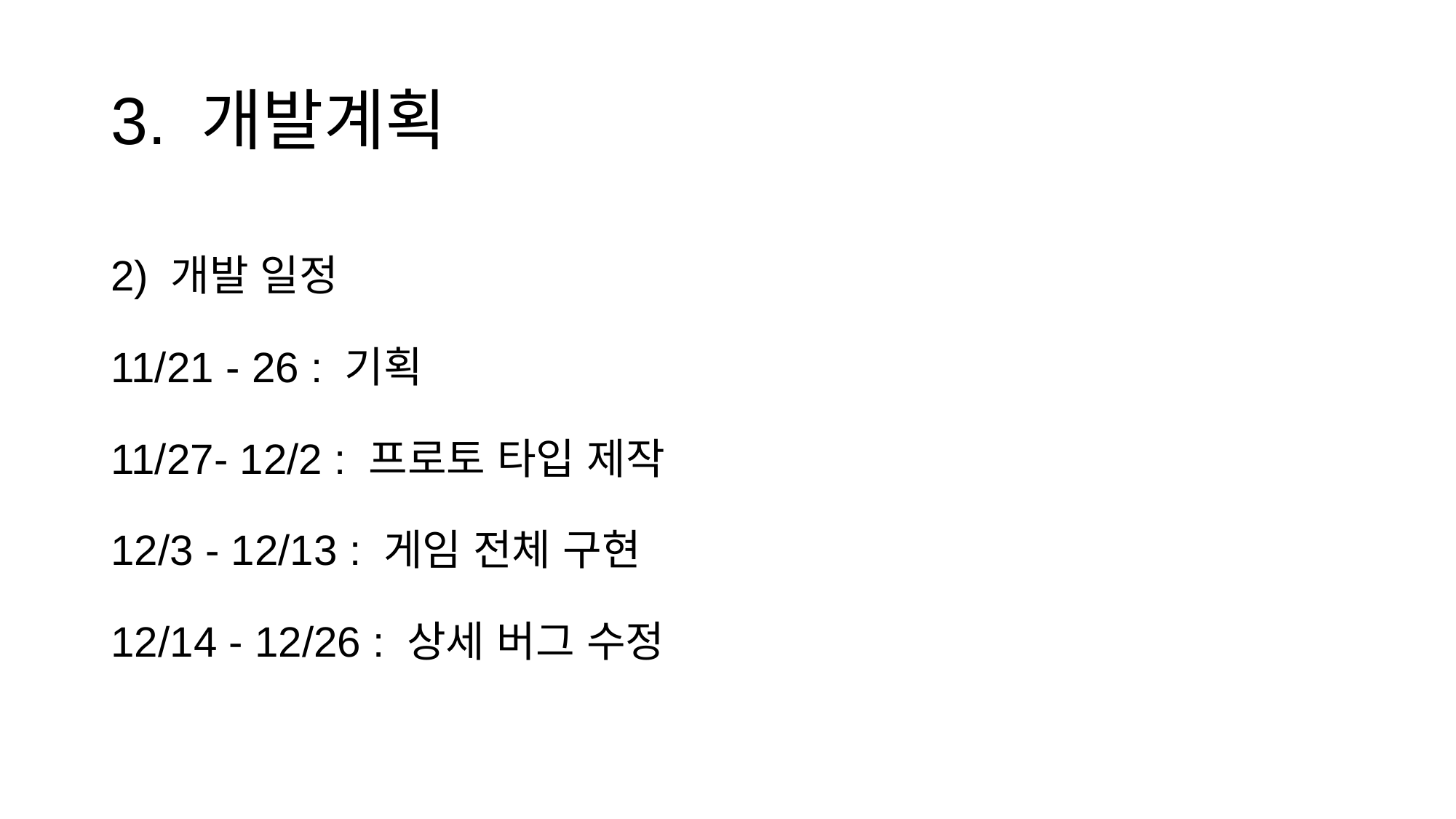

# 3. 개발계획
2) 개발 일정
11/21 - 26 : 기획
11/27- 12/2 : 프로토 타입 제작
12/3 - 12/13 : 게임 전체 구현
12/14 - 12/26 : 상세 버그 수정